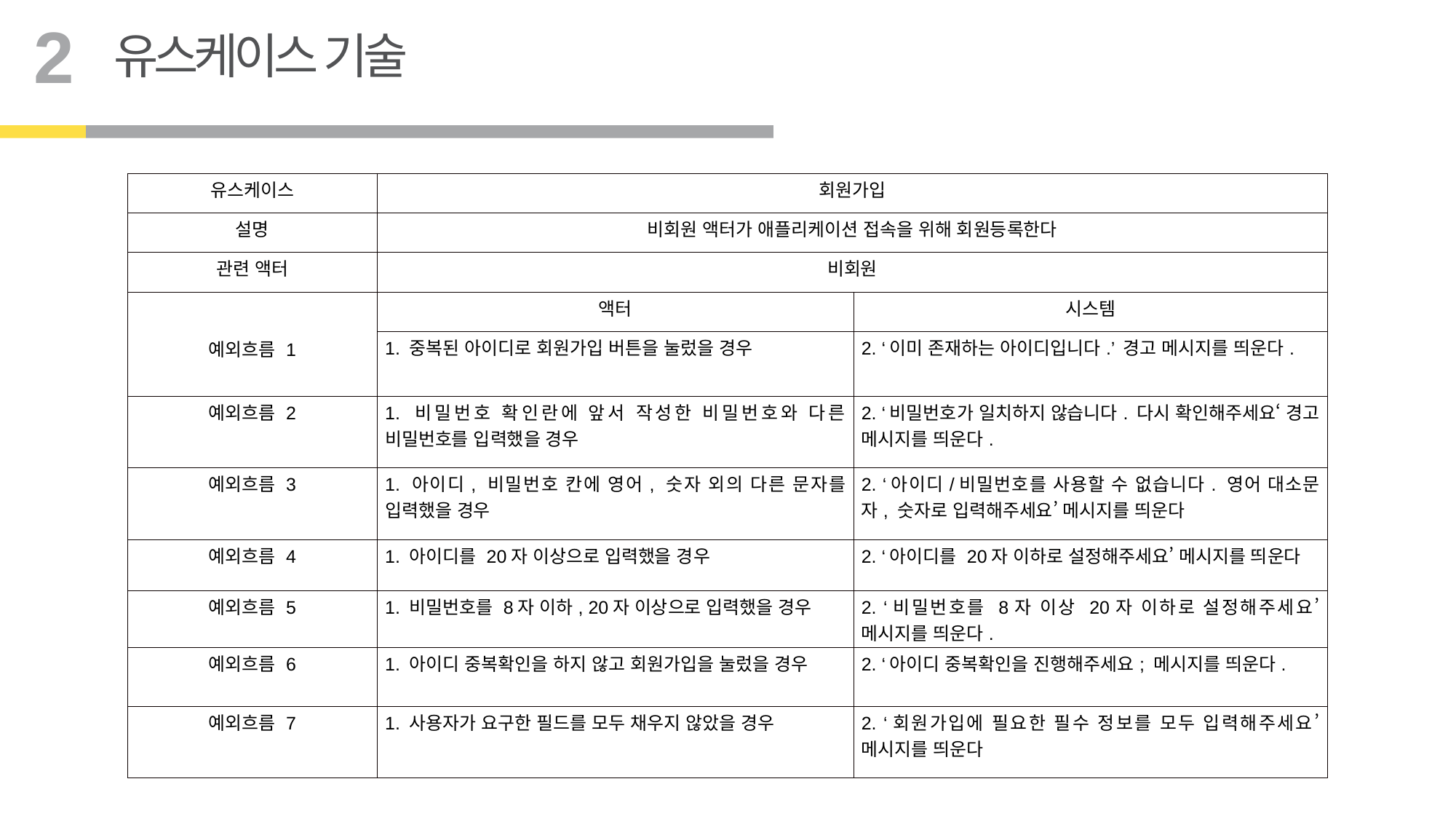

2
유스케이스 기술

| 유스케이스 | 회원가입 |  |
| --- | --- | --- |
| 설명 | 비회원 액터가 애플리케이션 접속을 위해 회원등록한다 |  |
| 관련 액터 | 비회원 |  |
| 예외흐름 1 | 액터 | 시스템 |
|  | 1. 중복된 아이디로 회원가입 버튼을 눌렀을 경우 | 2. ‘이미 존재하는 아이디입니다.’ 경고 메시지를 띄운다. |
| 예외흐름 2 | 1. 비밀번호 확인란에 앞서 작성한 비밀번호와 다른 비밀번호를 입력했을 경우 | 2. ‘비밀번호가 일치하지 않습니다. 다시 확인해주세요‘ 경고 메시지를 띄운다. |
| 예외흐름 3 | 1. 아이디, 비밀번호 칸에 영어, 숫자 외의 다른 문자를 입력했을 경우 | 2. ‘아이디/비밀번호를 사용할 수 없습니다. 영어 대소문자, 숫자로 입력해주세요’ 메시지를 띄운다 |
| 예외흐름 4 | 1. 아이디를 20자 이상으로 입력했을 경우 | 2. ‘아이디를 20자 이하로 설정해주세요’ 메시지를 띄운다 |
| 예외흐름 5 | 1. 비밀번호를 8자 이하, 20자 이상으로 입력했을 경우 | 2. ‘비밀번호를 8자 이상 20자 이하로 설정해주세요’ 메시지를 띄운다. |
| 예외흐름 6 | 1. 아이디 중복확인을 하지 않고 회원가입을 눌렀을 경우 | 2. ‘아이디 중복확인을 진행해주세요; 메시지를 띄운다. |
| 예외흐름 7 | 1. 사용자가 요구한 필드를 모두 채우지 않았을 경우 | 2. ‘회원가입에 필요한 필수 정보를 모두 입력해주세요’ 메시지를 띄운다 |